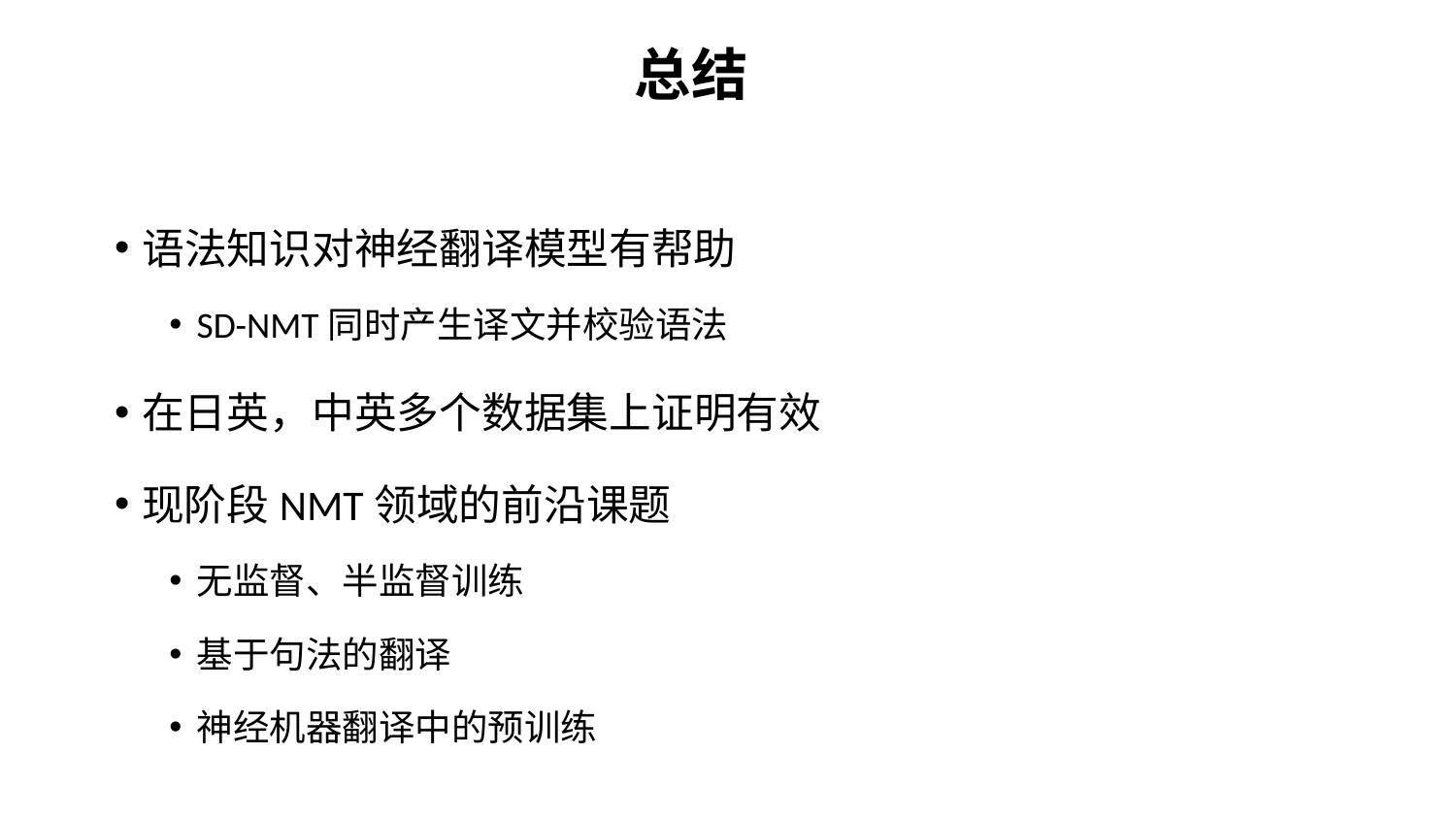

总结
语法知识对神经翻译模型有帮助
SD-NMT同时产生译文并校验语法
在日英，中英多个数据集上证明有效
现阶段NMT领域的前沿课题
无监督、半监督训练
基于句法的翻译
神经机器翻译中的预训练